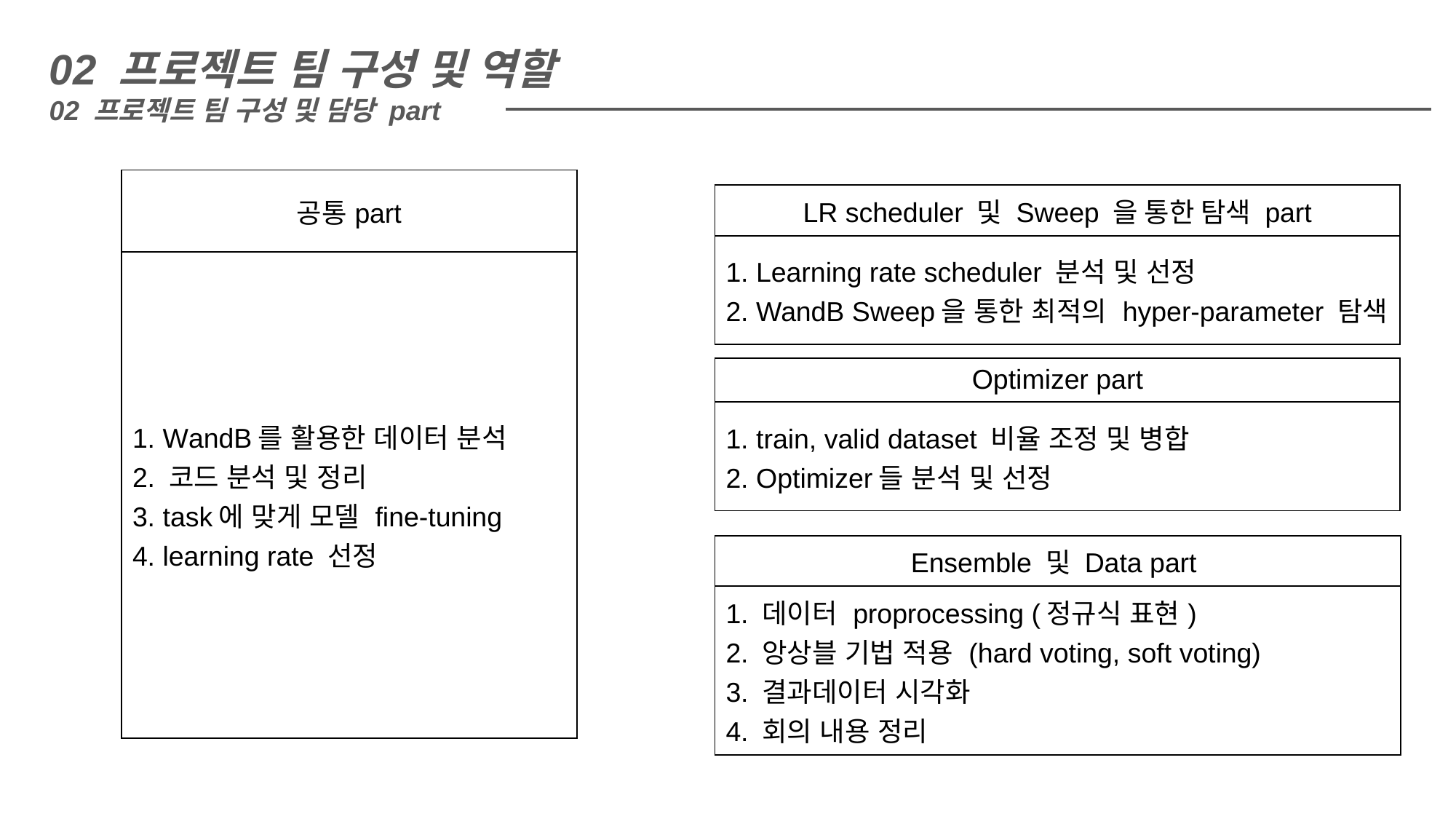

02 프로젝트 팀 구성 및 역할
02 프로젝트 팀 구성 및 담당 part
| 공통part |
| --- |
| 1. WandB를 활용한 데이터 분석 2. 코드 분석 및 정리 3. task에 맞게 모델 fine-tuning 4. learning rate 선정 |
| LR scheduler 및 Sweep 을 통한 탐색 part |
| --- |
| 1. Learning rate scheduler 분석 및 선정 2. WandB Sweep을 통한 최적의 hyper-parameter 탐색 |
| Optimizer part |
| --- |
| 1. train, valid dataset 비율 조정 및 병합 2. Optimizer들 분석 및 선정 |
| Ensemble 및 Data part |
| --- |
| 1. 데이터 proprocessing (정규식 표현) 2. 앙상블 기법 적용 (hard voting, soft voting) 3. 결과데이터 시각화 4. 회의 내용 정리 |